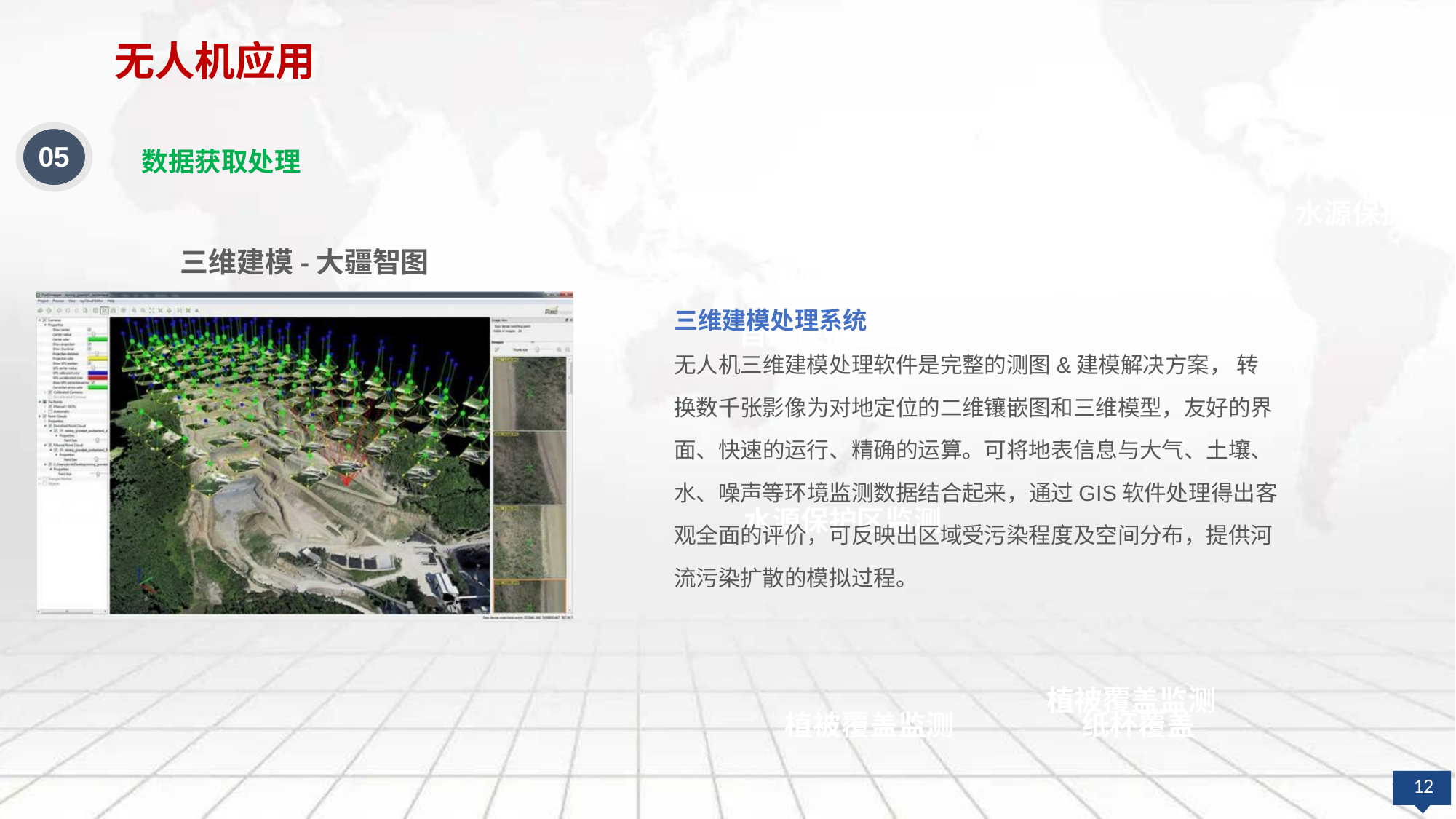

无人机应用

05
数据获取处理
水源保护
三维建模-大疆智图

三维建模处理系统
无人机三维建模处理软件是完整的测图&建模解决方案， 转换数千张影像为对地定位的二维镶嵌图和三维模型，友好的界面、快速的运行、精确的运算。可将地表信息与大气、土壤、水、噪声等环境监测数据结合起来，通过GIS软件处理得出客观全面的评价，可反映出区域受污染程度及空间分布，提供河流污染扩散的模拟过程。
自然保护区监测
水源保护区监测
植被覆盖监测
植被覆盖监测
纸杯覆盖